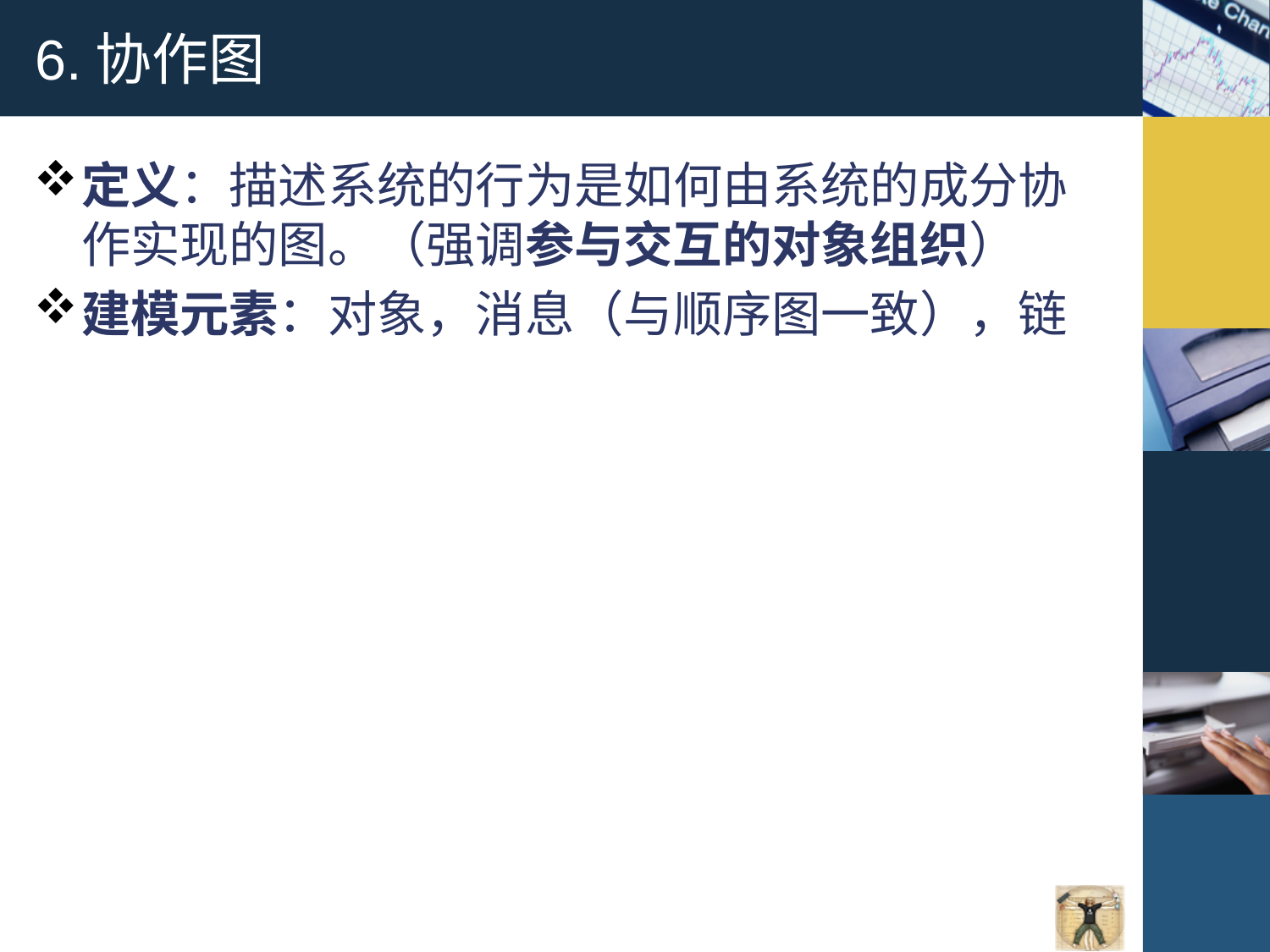

# 6.协作图
定义：描述系统的行为是如何由系统的成分协作实现的图。（强调参与交互的对象组织）
建模元素：对象，消息（与顺序图一致），链